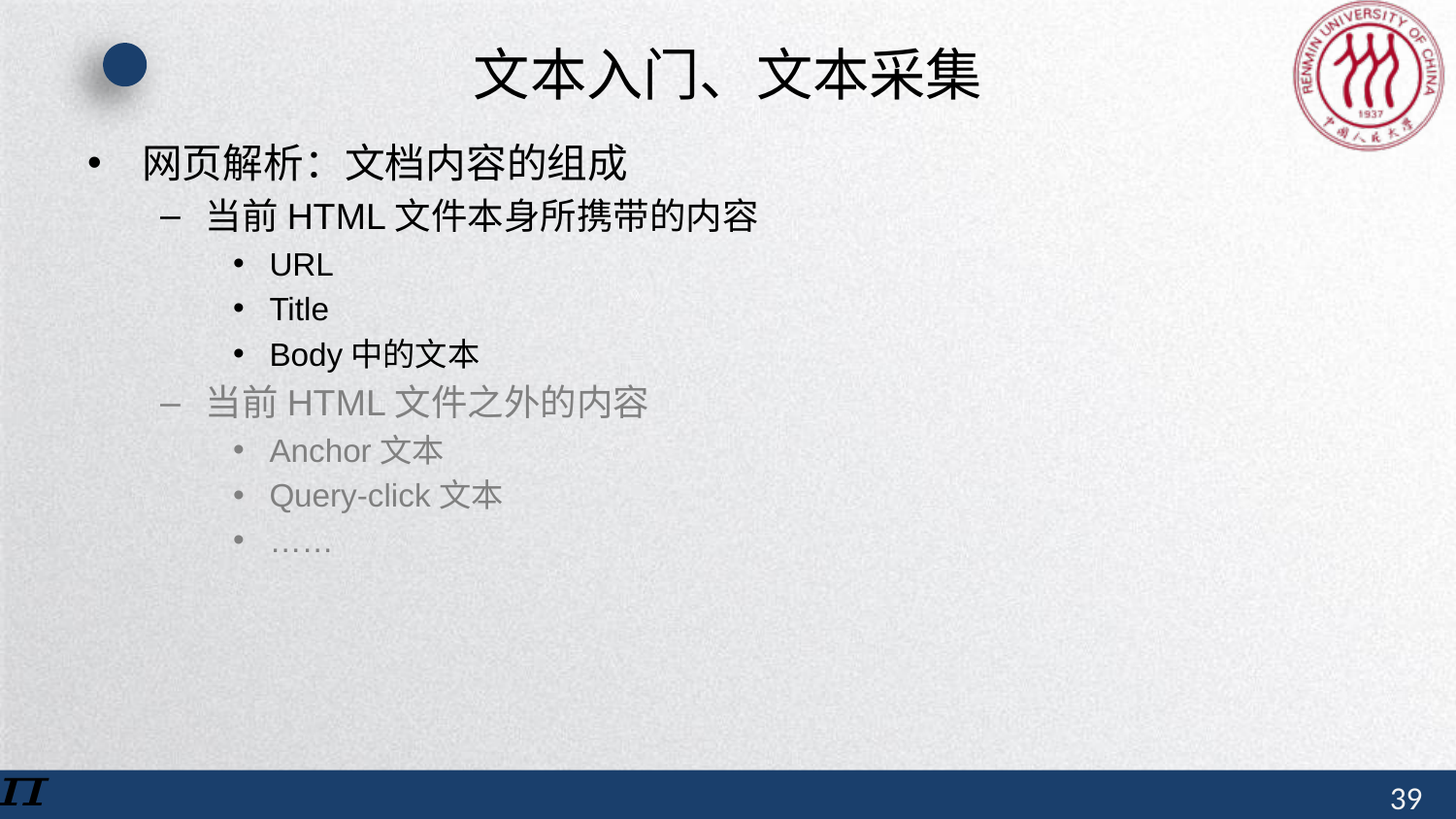

# 文本入门、文本采集
网页解析：文档内容的组成
当前HTML文件本身所携带的内容
URL
Title
Body中的文本
当前HTML文件之外的内容
Anchor文本
Query-click文本
……